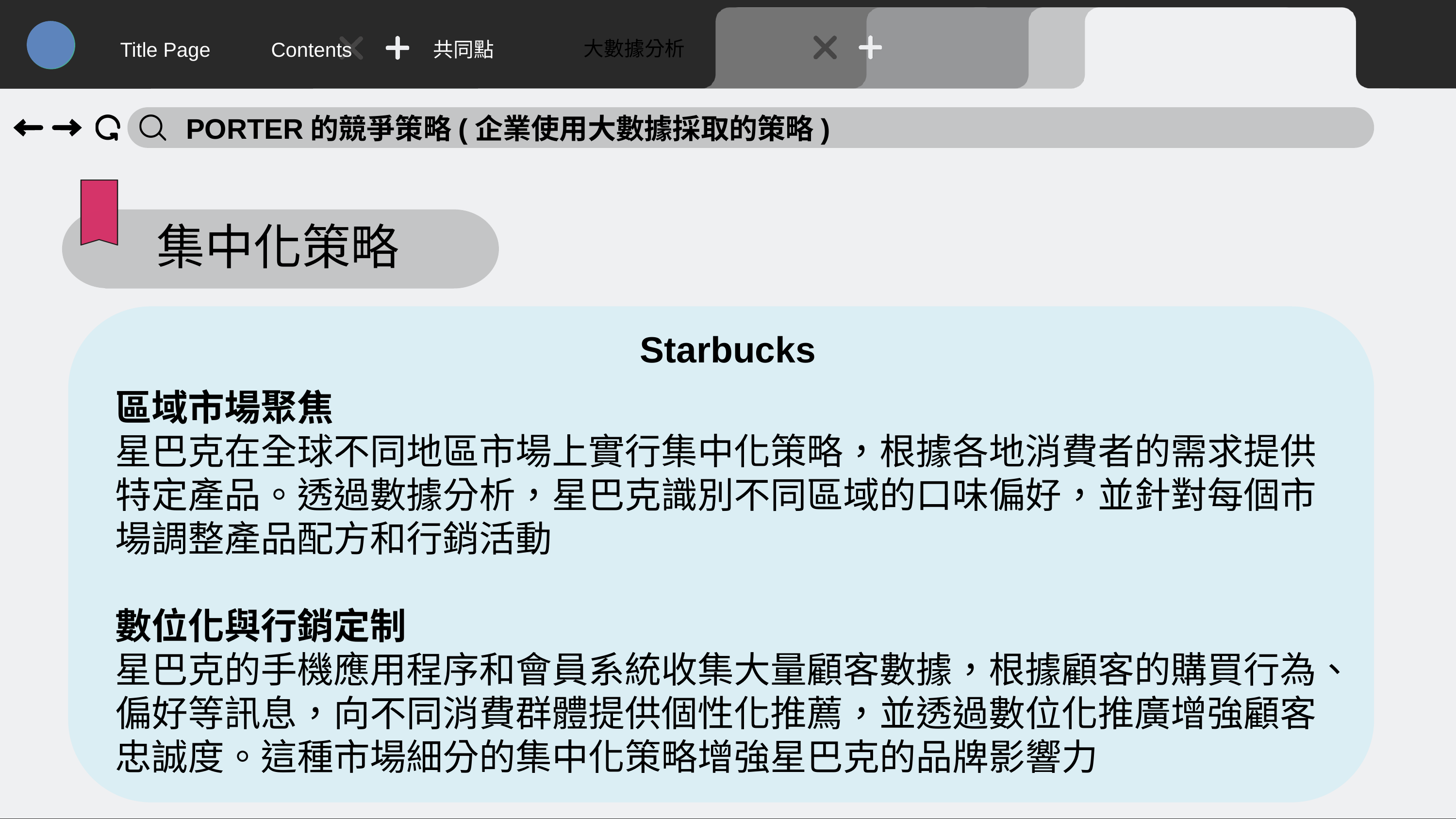

大數據分析
Title Page
Contents
共同點

PORTER的競爭策略(企業使用大數據採取的策略)

集中化策略

Starbucks
區域市場聚焦
星巴克在全球不同地區市場上實行集中化策略，根據各地消費者的需求提供特定產品。透過數據分析，星巴克識別不同區域的口味偏好，並針對每個市場調整產品配方和行銷活動

數位化與行銷定制
星巴克的手機應用程序和會員系統收集大量顧客數據，根據顧客的購買行為、偏好等訊息，向不同消費群體提供個性化推薦，並透過數位化推廣增強顧客忠誠度。這種市場細分的集中化策略增強星巴克的品牌影響力
55